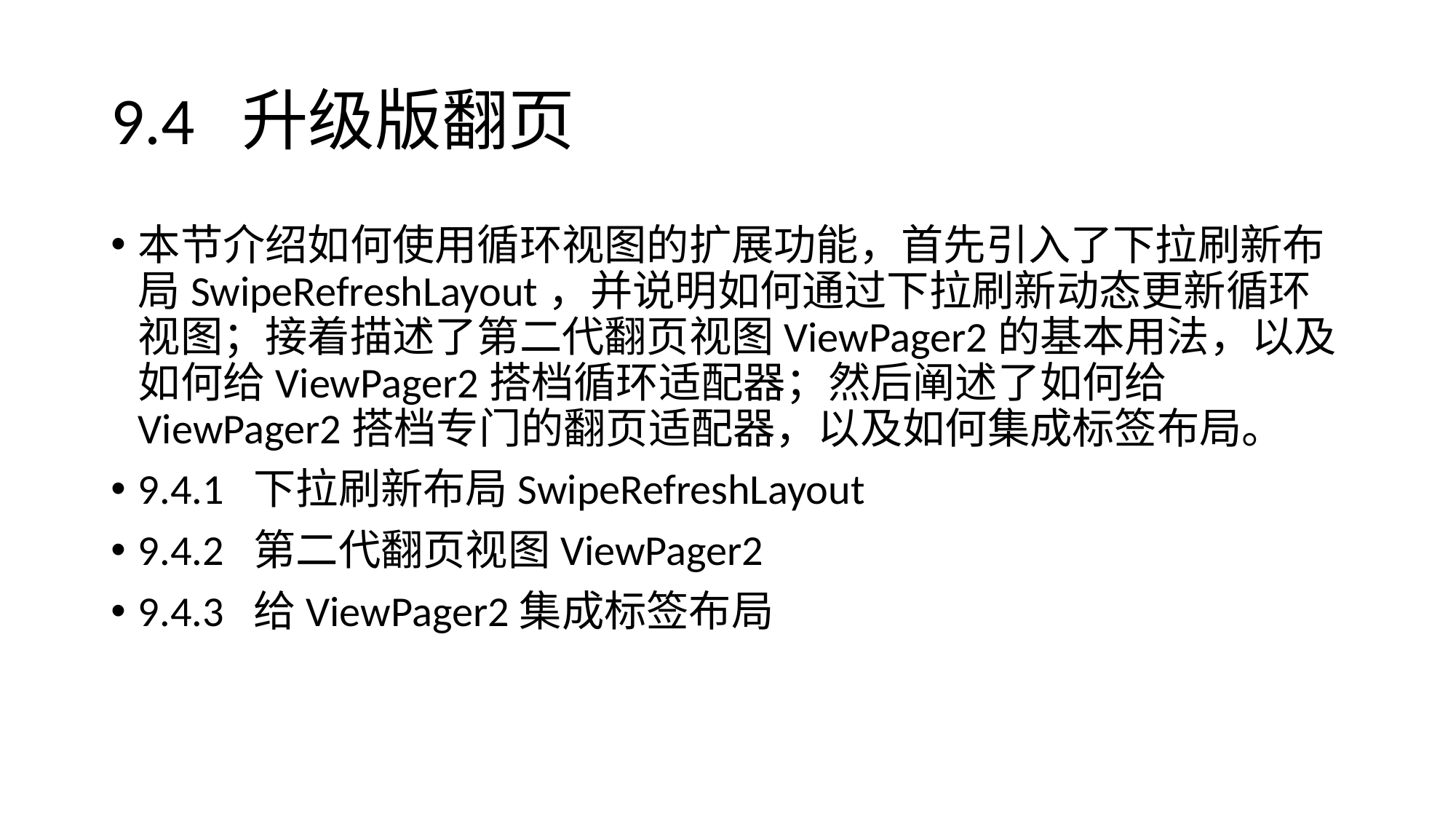

# 9.4  升级版翻页
本节介绍如何使用循环视图的扩展功能，首先引入了下拉刷新布局SwipeRefreshLayout，并说明如何通过下拉刷新动态更新循环视图；接着描述了第二代翻页视图ViewPager2的基本用法，以及如何给ViewPager2搭档循环适配器；然后阐述了如何给ViewPager2搭档专门的翻页适配器，以及如何集成标签布局。
9.4.1  下拉刷新布局SwipeRefreshLayout
9.4.2  第二代翻页视图ViewPager2
9.4.3  给ViewPager2集成标签布局